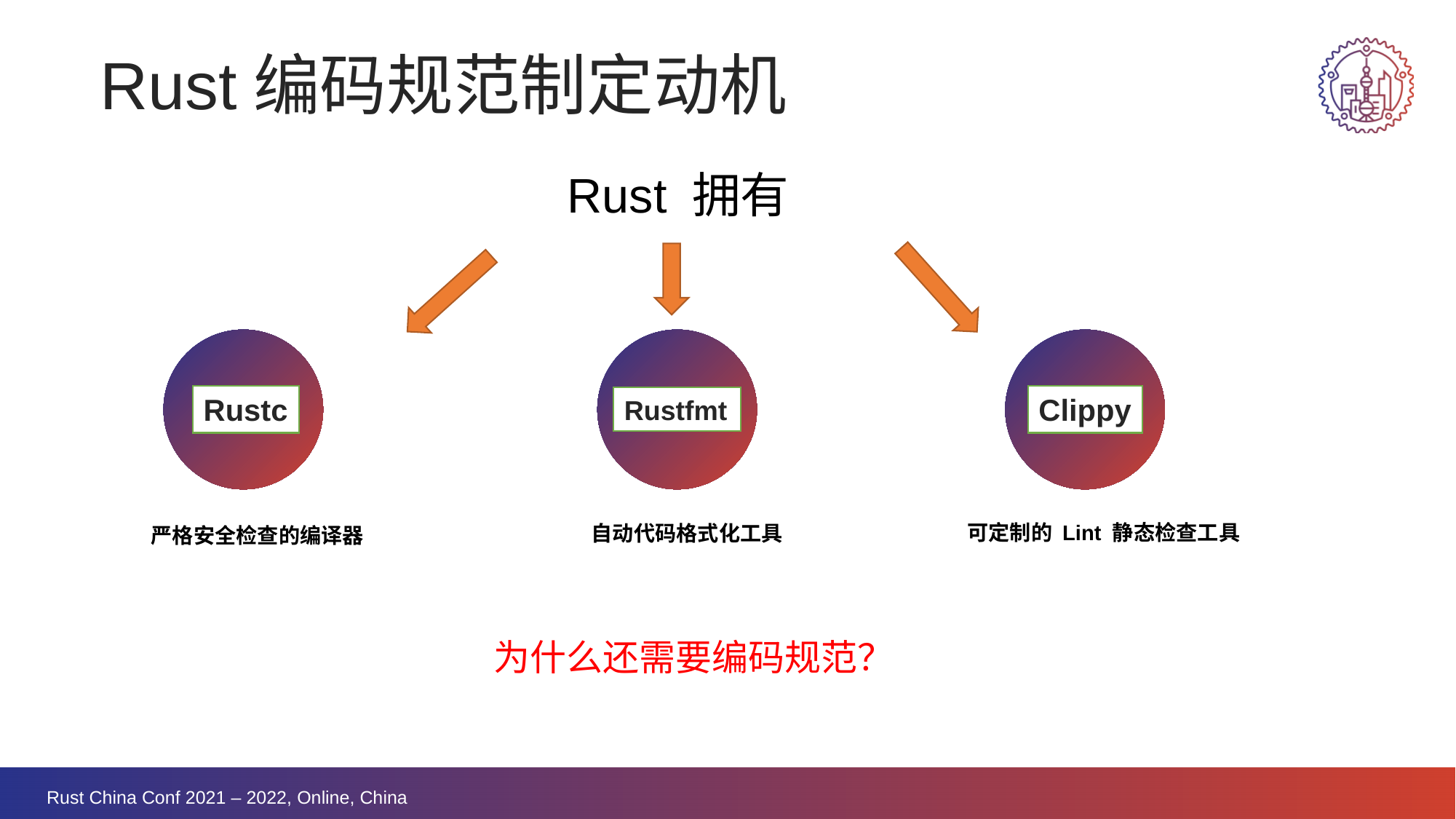

Rust编码规范制定动机
Rust 拥有

自动代码格式化工具

Rustc
严格安全检查的编译器
Clippy
 可定制的 Lint 静态检查工具
Rustfmt
为什么还需要编码规范？